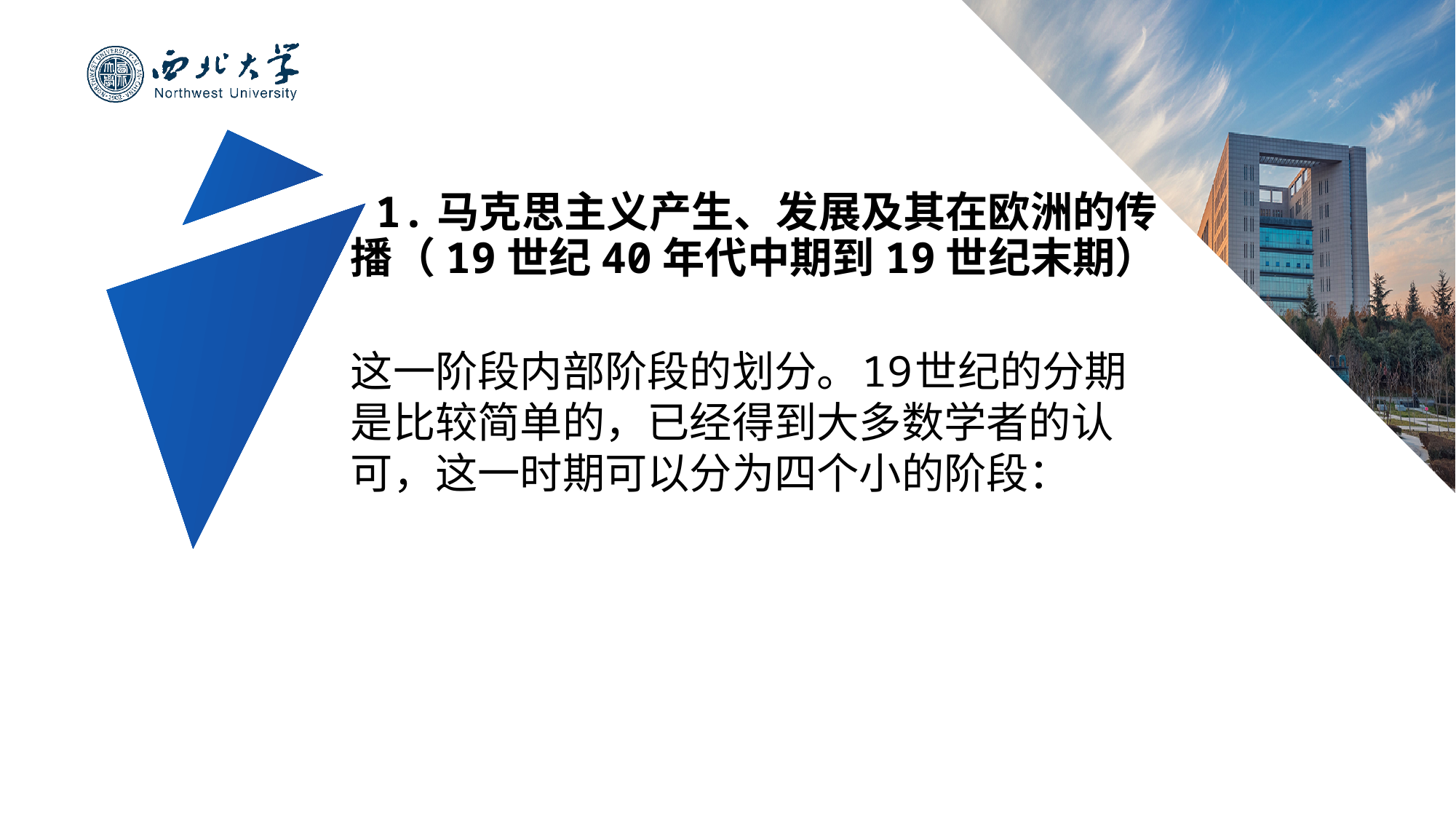

# 1.马克思主义产生、发展及其在欧洲的传播（19世纪40年代中期到19世纪末期）
这一阶段内部阶段的划分。19世纪的分期是比较简单的，已经得到大多数学者的认可，这一时期可以分为四个小的阶段：